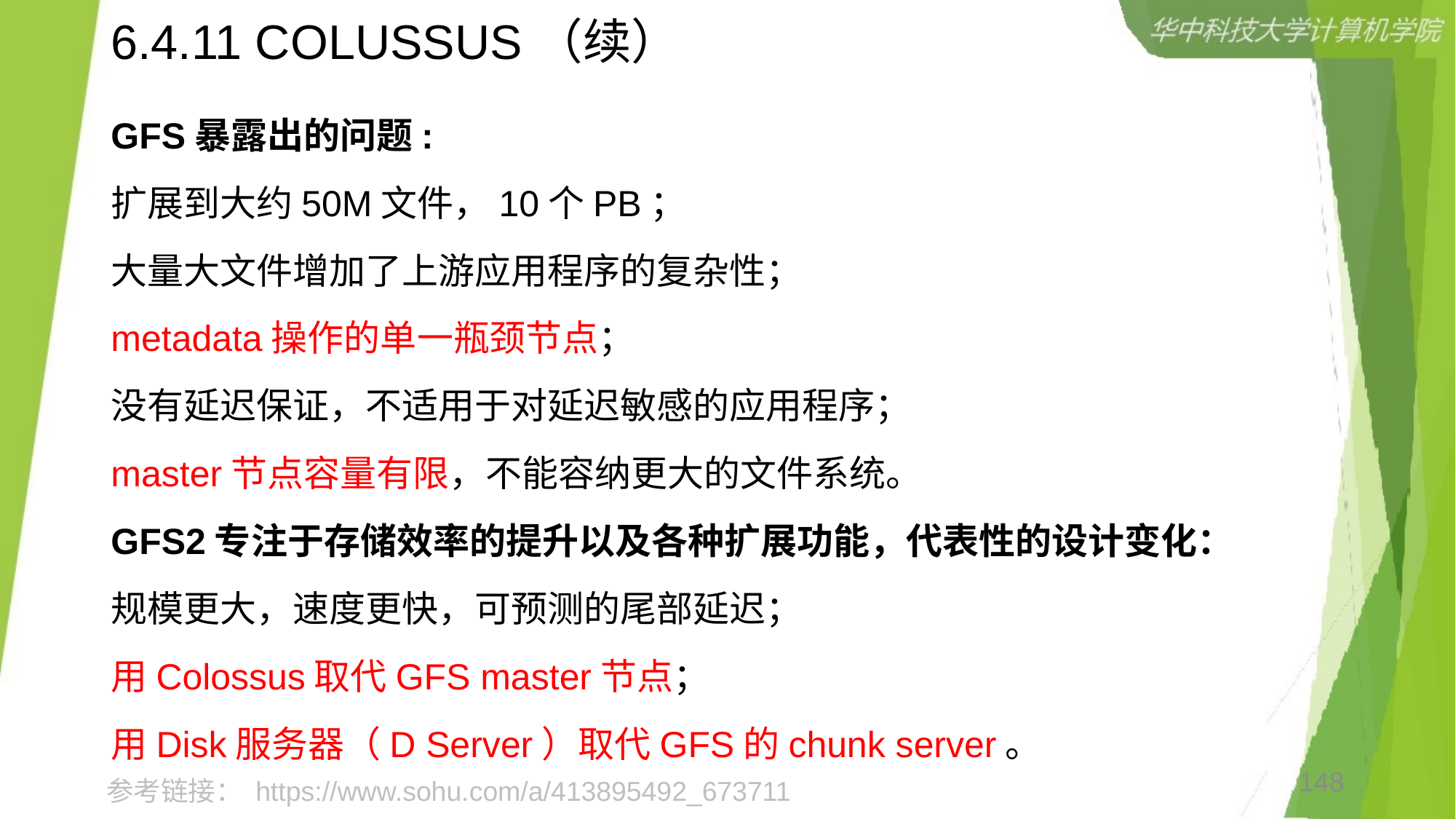

# 6.4.11 COLUSSUS（续）
GFS暴露出的问题:
扩展到大约50M文件，10个PB；
大量大文件增加了上游应用程序的复杂性；
metadata操作的单一瓶颈节点；
没有延迟保证，不适用于对延迟敏感的应用程序；
master节点容量有限，不能容纳更大的文件系统。
GFS2专注于存储效率的提升以及各种扩展功能，代表性的设计变化：
规模更大，速度更快，可预测的尾部延迟；
用Colossus取代GFS master节点；
用Disk服务器（D Server）取代GFS的chunk server。
148
参考链接： https://www.sohu.com/a/413895492_673711